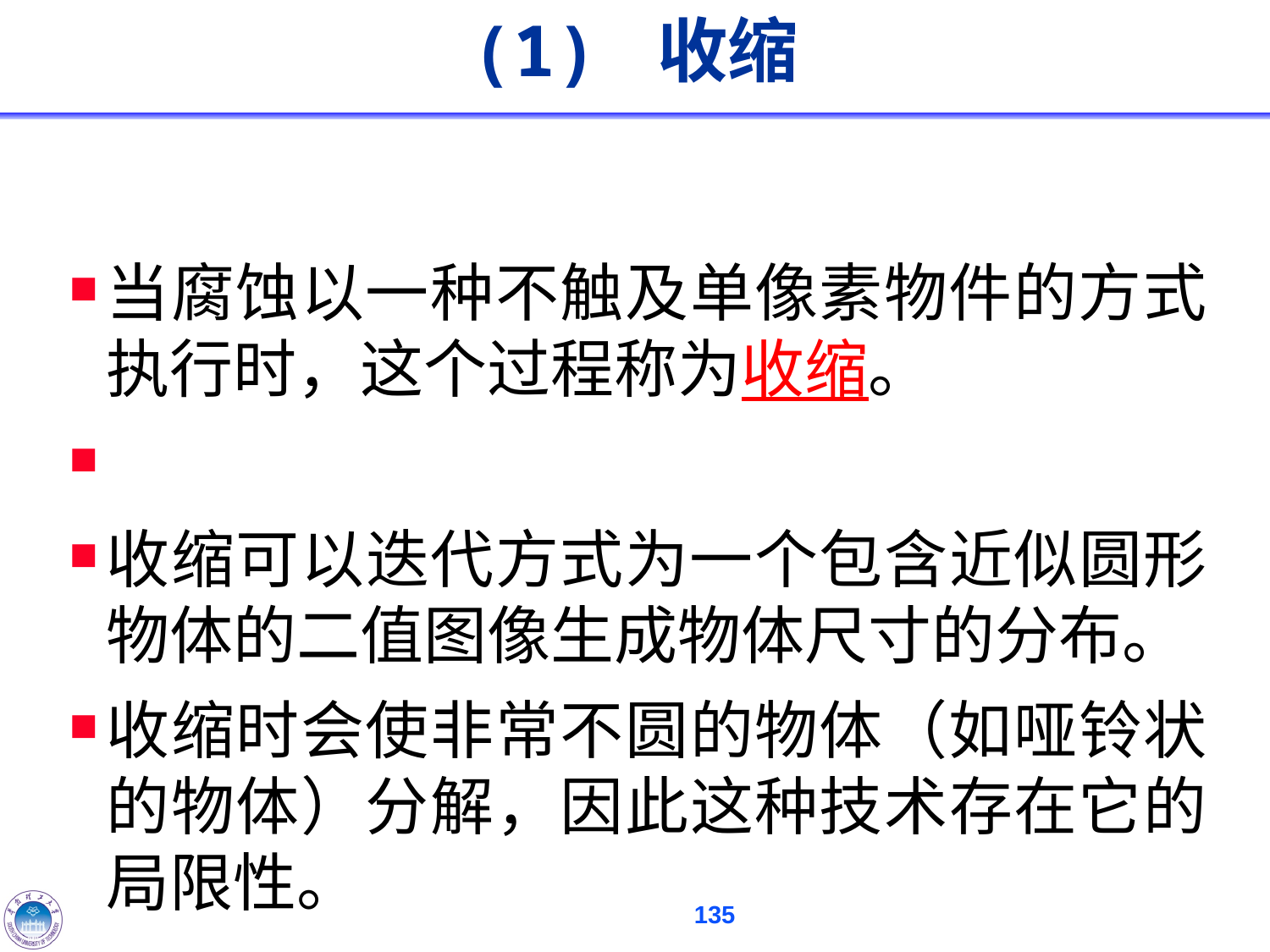

# (1) 收缩

当腐蚀以一种不触及单像素物件的方式执行时，这个过程称为收缩。

收缩可以迭代方式为一个包含近似圆形物体的二值图像生成物体尺寸的分布。
收缩时会使非常不圆的物体（如哑铃状的物体）分解，因此这种技术存在它的局限性。